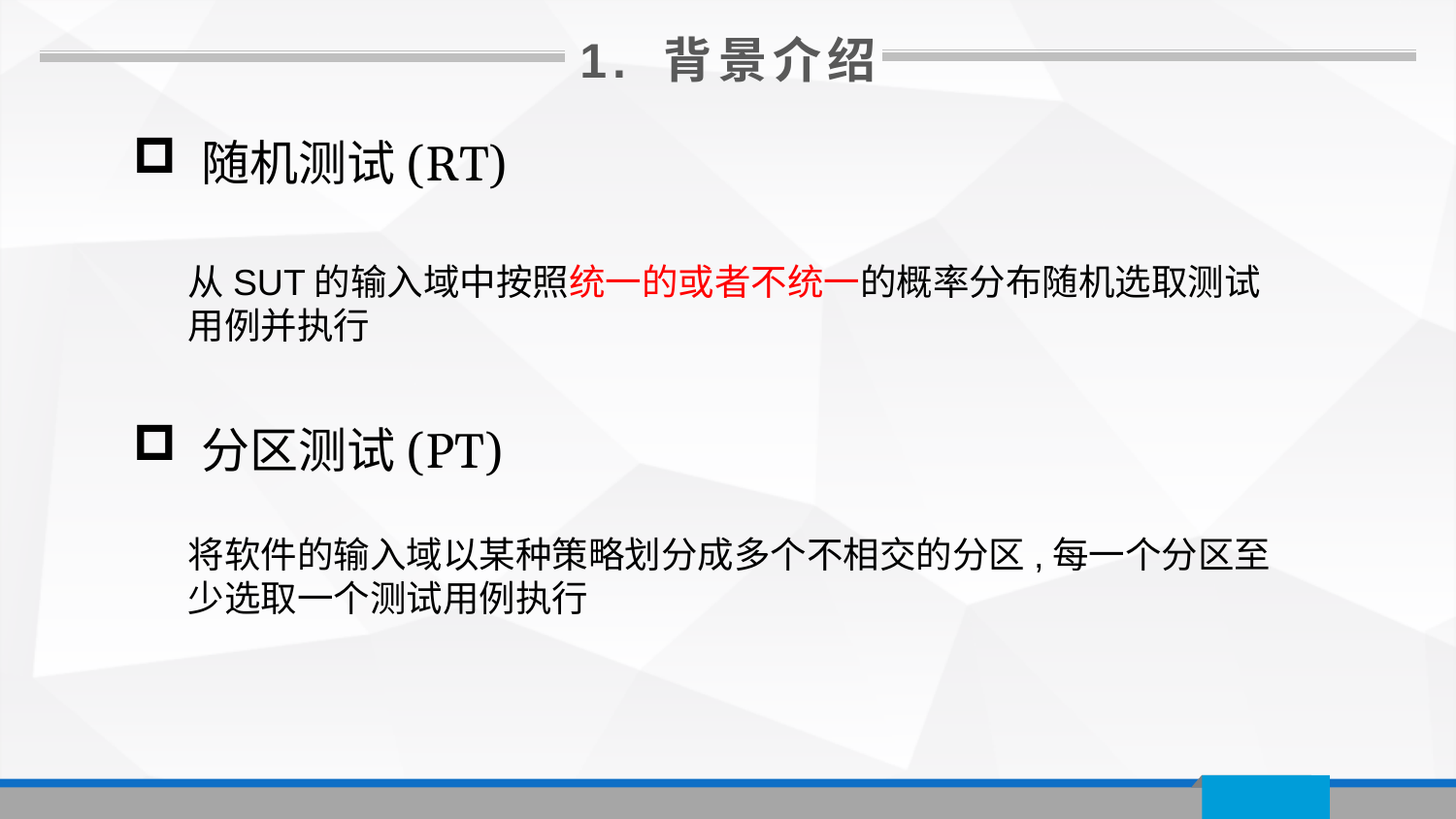

1. 背景介绍
 随机测试(RT)
从SUT的输入域中按照统一的或者不统一的概率分布随机选取测试用例并执行
 分区测试(PT)
将软件的输入域以某种策略划分成多个不相交的分区,每一个分区至少选取一个测试用例执行